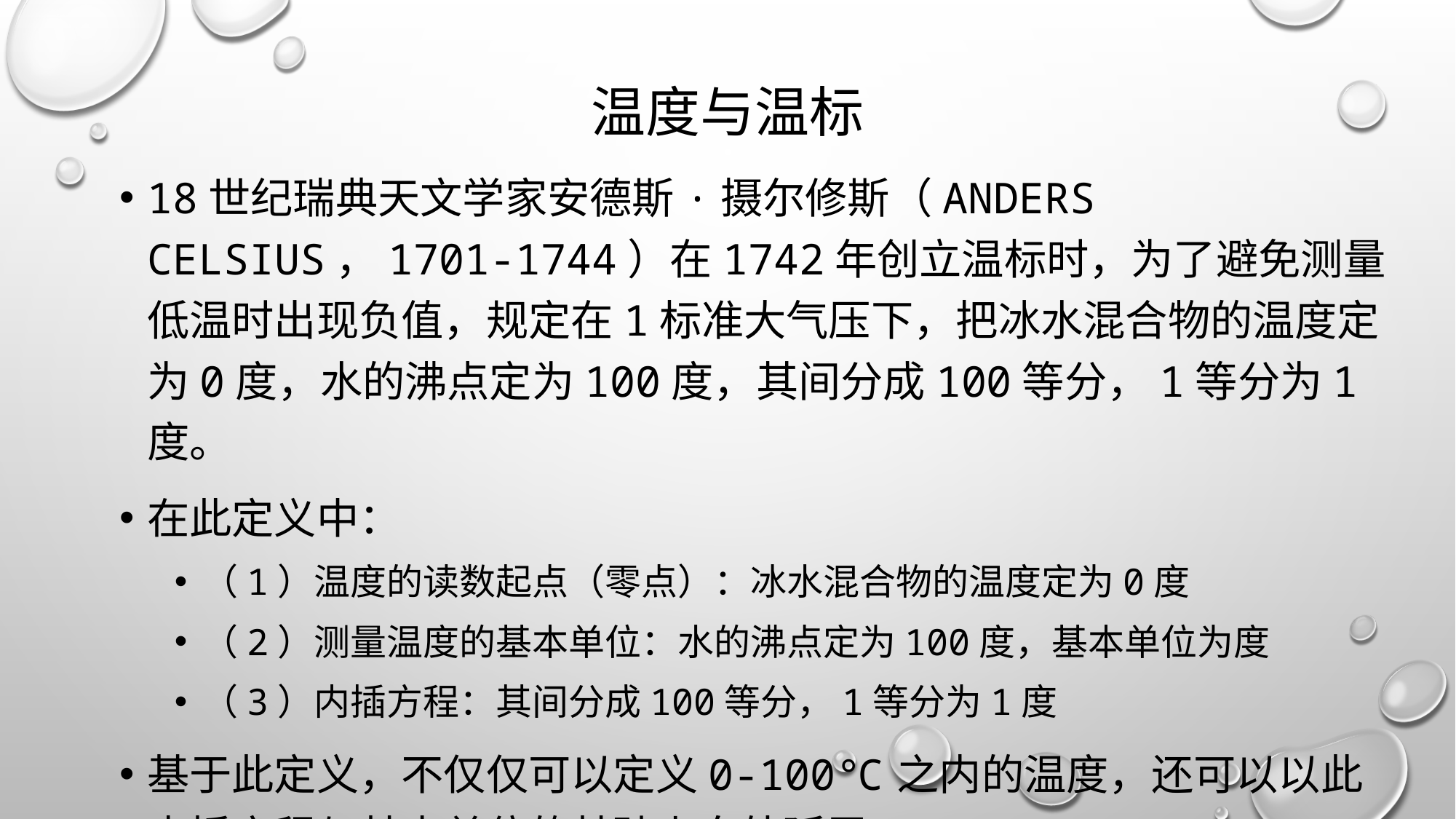

# 温度与温标
18世纪瑞典天文学家安德斯·摄尔修斯（Anders Celsius，1701-1744）在1742年创立温标时，为了避免测量低温时出现负值，规定在1标准大气压下，把冰水混合物的温度定为0度，水的沸点定为100度，其间分成100等分，1等分为1度。
在此定义中：
（1）温度的读数起点（零点）：冰水混合物的温度定为0度
（2）测量温度的基本单位：水的沸点定为100度，基本单位为度
（3）内插方程：其间分成100等分，1等分为1度
基于此定义，不仅仅可以定义0-100℃之内的温度，还可以以此内插方程与基本单位的基础上向外延展。